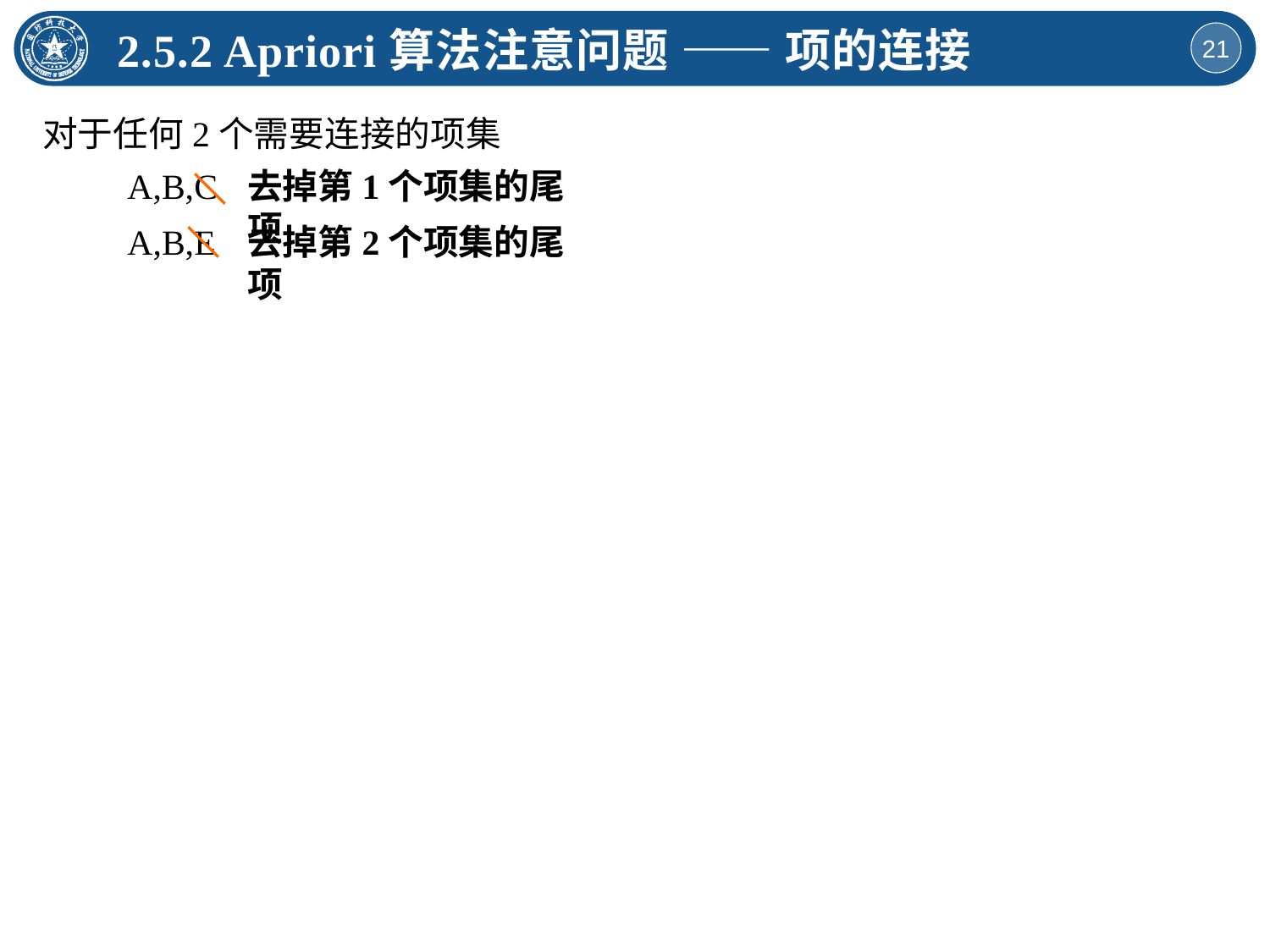

2.5.2 Apriori算法注意问题 —— 项的连接
对于任何2个需要连接的项集
A,B,C
去掉第1个项集的尾项
A,B,E
去掉第2个项集的尾项